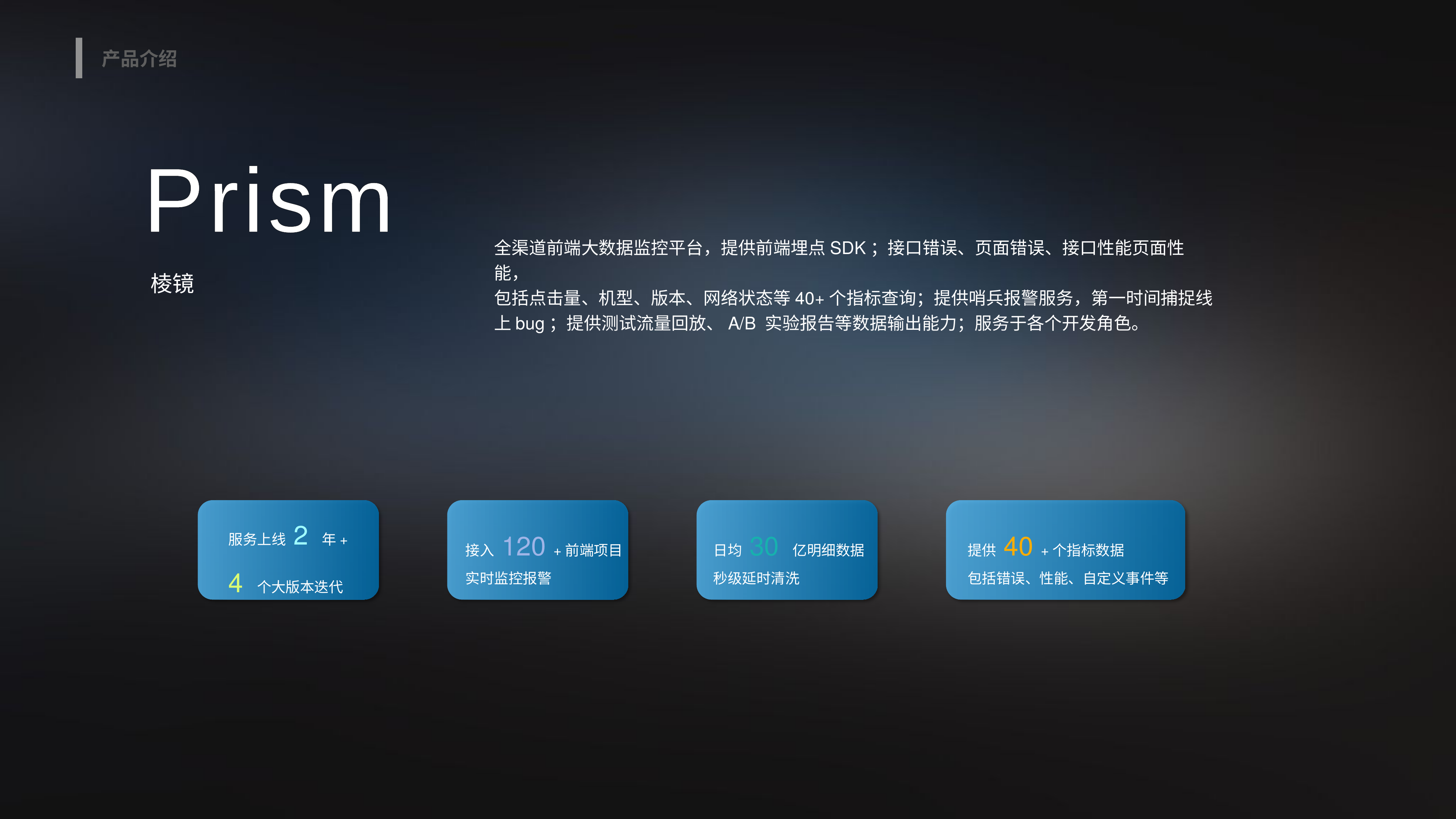

产品介绍
# Prism
全渠道前端大数据监控平台，提供前端埋点SDK；接口错误、页面错误、接口性能页面性能，
包括点击量、机型、版本、网络状态等40+个指标查询；提供哨兵报警服务，第一时间捕捉线上bug；提供测试流量回放、A/B 实验报告等数据输出能力；服务于各个开发角色。
棱镜

服务上线 2 年+
4 个大版本迭代
接入 120 +前端项目
实时监控报警
日均 30 亿明细数据
秒级延时清洗
提供 40 +个指标数据
包括错误、性能、自定义事件等